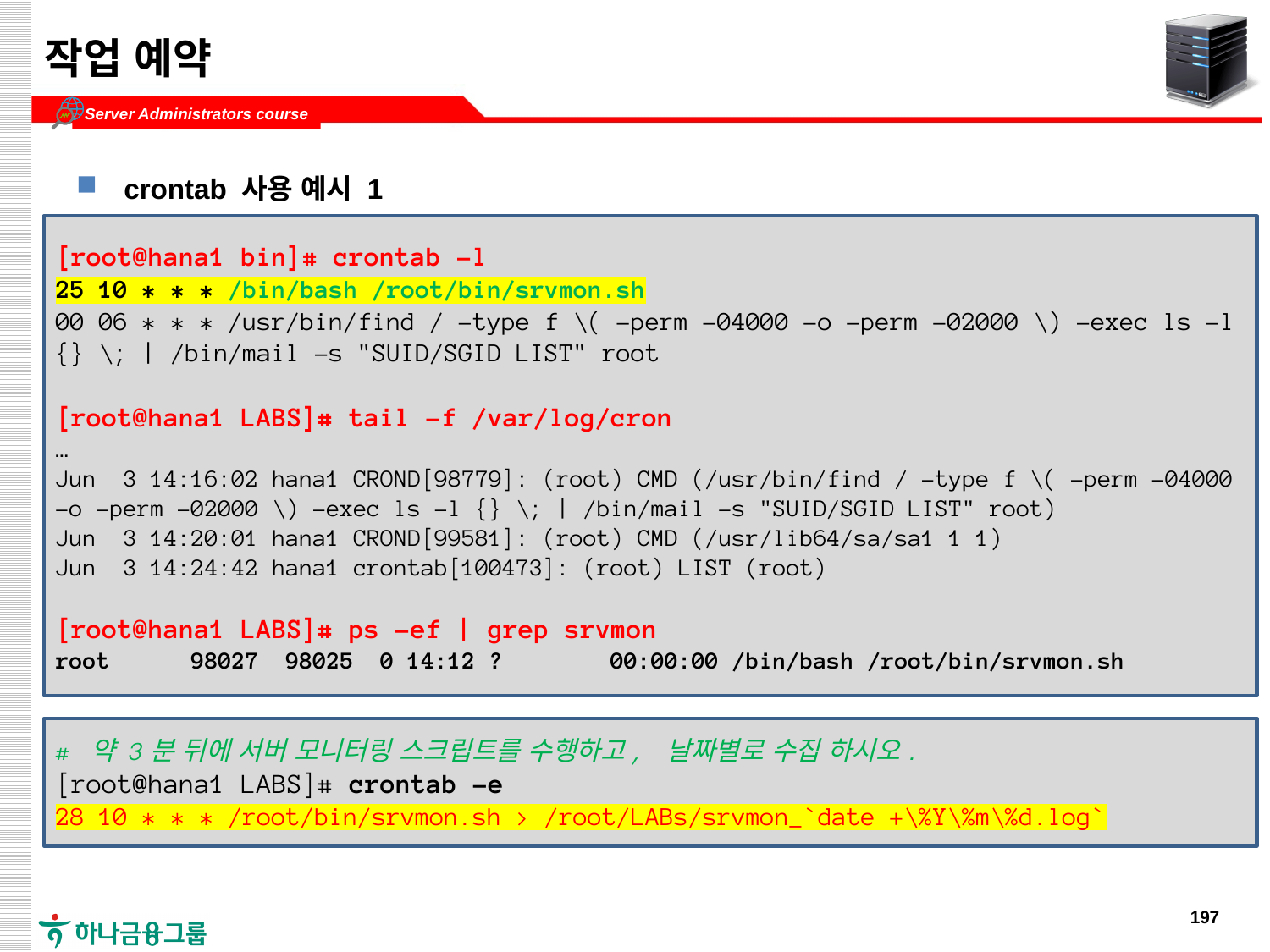

# 작업 예약
crontab 사용 예시 1
[root@hana1 bin]# crontab -l
25 10 * * * /bin/bash /root/bin/srvmon.sh
00 06 * * * /usr/bin/find / -type f \( -perm -04000 -o -perm -02000 \) -exec ls -l {} \; | /bin/mail -s "SUID/SGID LIST" root

[root@hana1 LABS]# tail -f /var/log/cron
…
Jun  3 14:16:02 hana1 CROND[98779]: (root) CMD (/usr/bin/find / -type f \( -perm -04000 -o -perm -02000 \) -exec ls -l {} \; | /bin/mail -s "SUID/SGID LIST" root)
Jun  3 14:20:01 hana1 CROND[99581]: (root) CMD (/usr/lib64/sa/sa1 1 1)
Jun  3 14:24:42 hana1 crontab[100473]: (root) LIST (root)

[root@hana1 LABS]# ps -ef | grep srvmon
root      98027  98025  0 14:12 ?        00:00:00 /bin/bash /root/bin/srvmon.sh
# 약 3분 뒤에 서버 모니터링 스크립트를 수행하고, 날짜별로 수집 하시오.
[root@hana1 LABS]# crontab -e
28 10 * * * /root/bin/srvmon.sh > /root/LABs/srvmon_`date +\%Y\%m\%d.log`